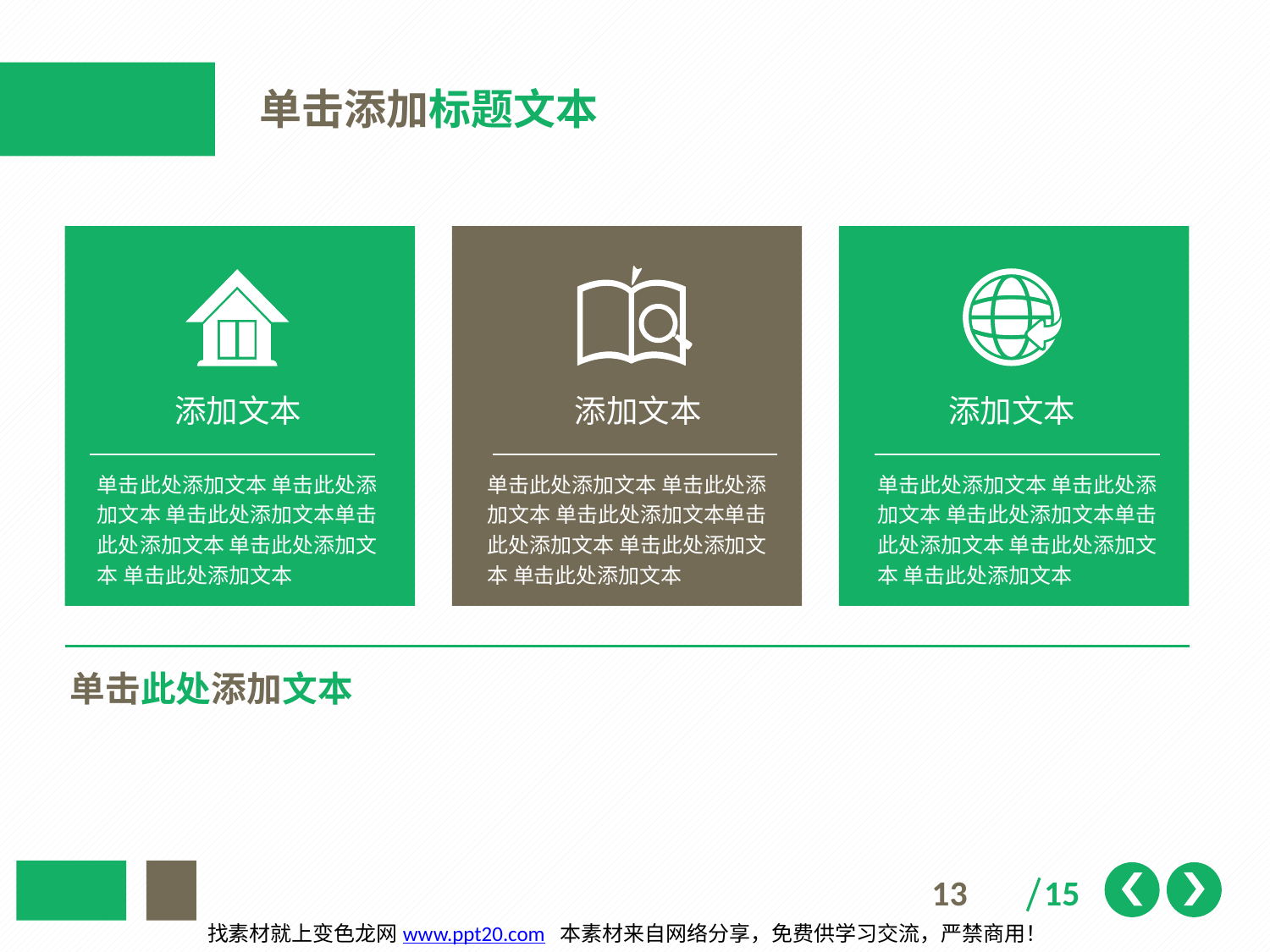

单击添加标题文本

添加文本
单击此处添加文本 单击此处添加文本 单击此处添加文本单击此处添加文本 单击此处添加文本 单击此处添加文本

添加文本
单击此处添加文本 单击此处添加文本 单击此处添加文本单击此处添加文本 单击此处添加文本 单击此处添加文本

添加文本
单击此处添加文本 单击此处添加文本 单击此处添加文本单击此处添加文本 单击此处添加文本 单击此处添加文本
单击此处添加文本